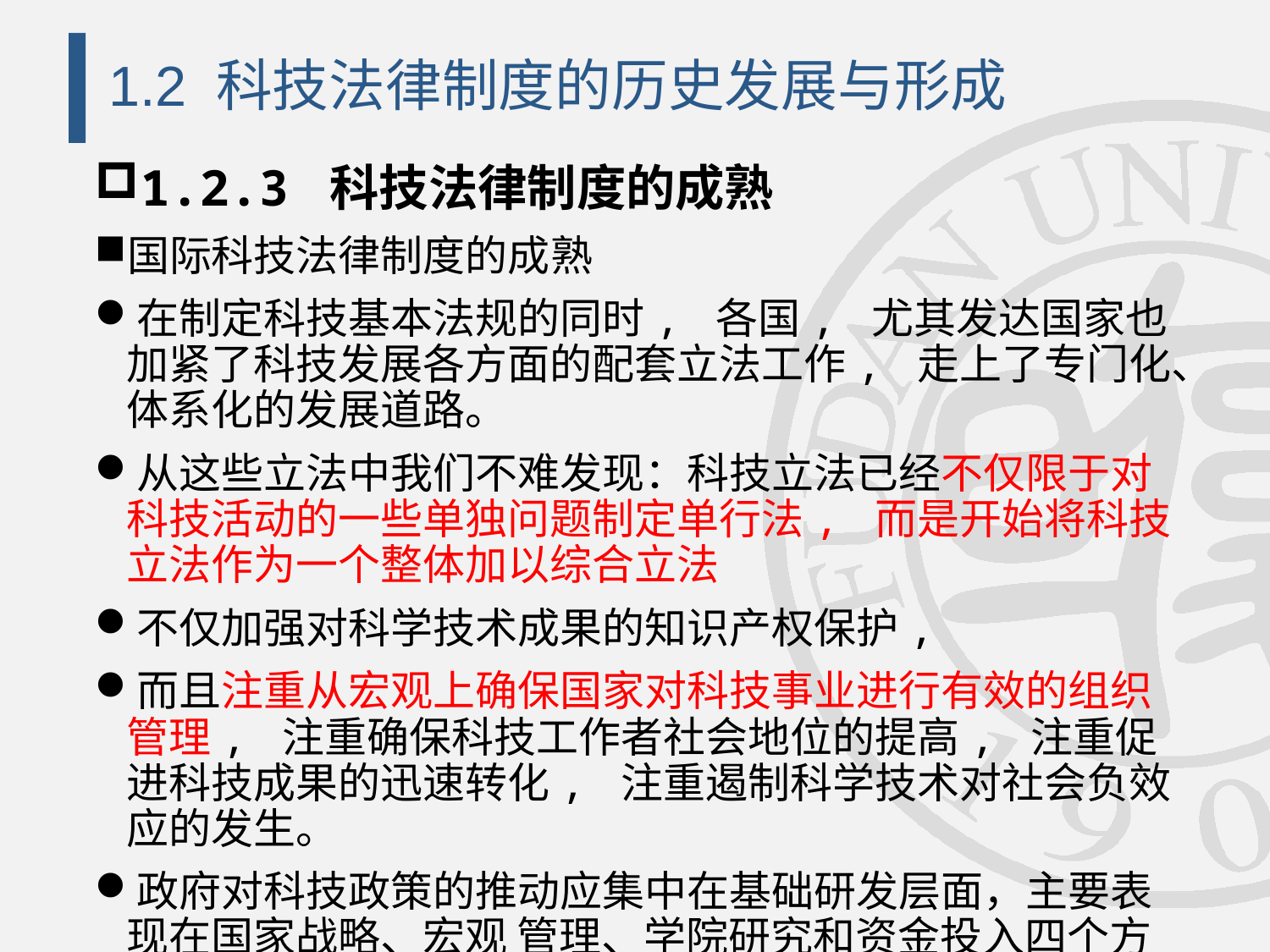

# 1.2 科技法律制度的历史发展与形成
1.2.3 科技法律制度的成熟
国际科技法律制度的成熟
在制定科技基本法规的同时, 各国, 尤其发达国家也加紧了科技发展各方面的配套立法工作, 走上了专门化、体系化的发展道路。
从这些立法中我们不难发现：科技立法已经不仅限于对科技活动的一些单独问题制定单行法, 而是开始将科技立法作为一个整体加以综合立法
不仅加强对科学技术成果的知识产权保护,
而且注重从宏观上确保国家对科技事业进行有效的组织管理, 注重确保科技工作者社会地位的提高, 注重促进科技成果的迅速转化, 注重遏制科学技术对社会负效应的发生。
政府对科技政策的推动应集中在基础研发层面，主要表现在国家战略、宏观 管理、学院研究和资金投入四个方面。